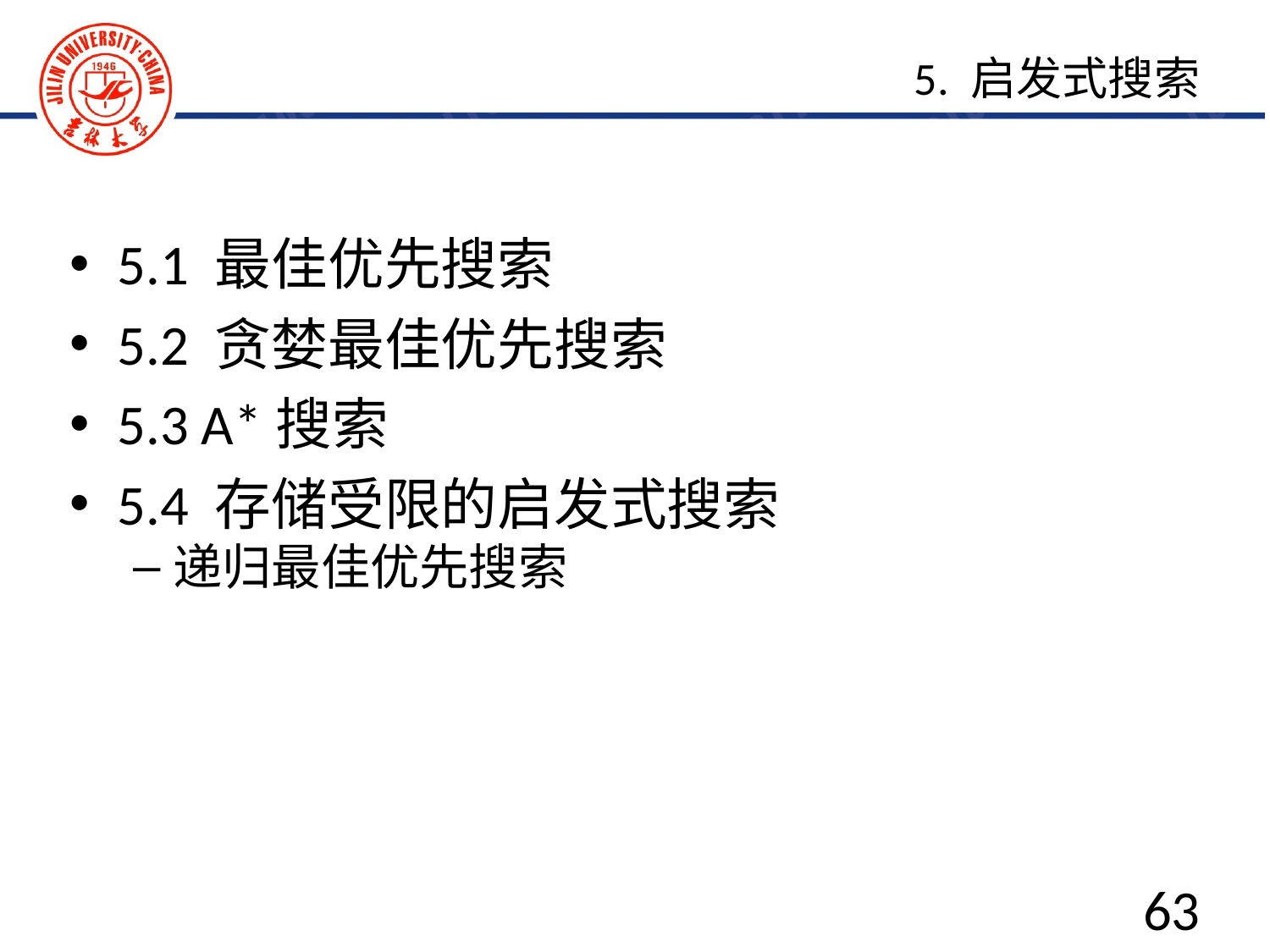

5. 启发式搜索
5.1 最佳优先搜索
5.2 贪婪最佳优先搜索
5.3 A*搜索
5.4 存储受限的启发式搜索
递归最佳优先搜索
63